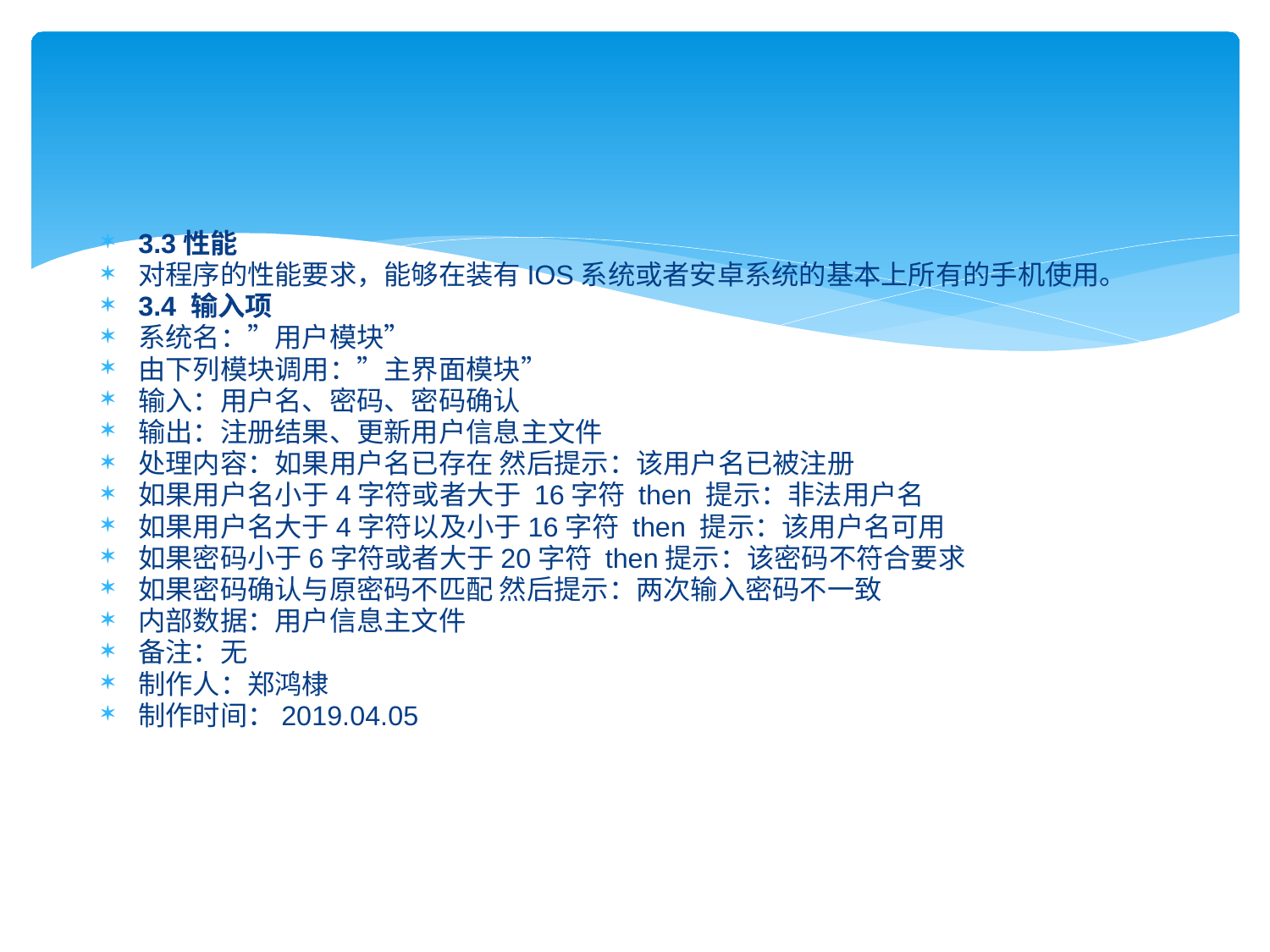

3.3性能
对程序的性能要求，能够在装有IOS系统或者安卓系统的基本上所有的手机使用。
3.4 输入项
系统名：”用户模块”
由下列模块调用：”主界面模块”
输入：用户名、密码、密码确认
输出：注册结果、更新用户信息主文件
处理内容：如果用户名已存在 然后提示：该用户名已被注册
如果用户名小于4字符或者大于 16字符 then 提示：非法用户名
如果用户名大于4字符以及小于16字符 then 提示：该用户名可用
如果密码小于6字符或者大于20字符 then提示：该密码不符合要求
如果密码确认与原密码不匹配 然后提示：两次输入密码不一致
内部数据：用户信息主文件
备注：无
制作人：郑鸿棣
制作时间：2019.04.05